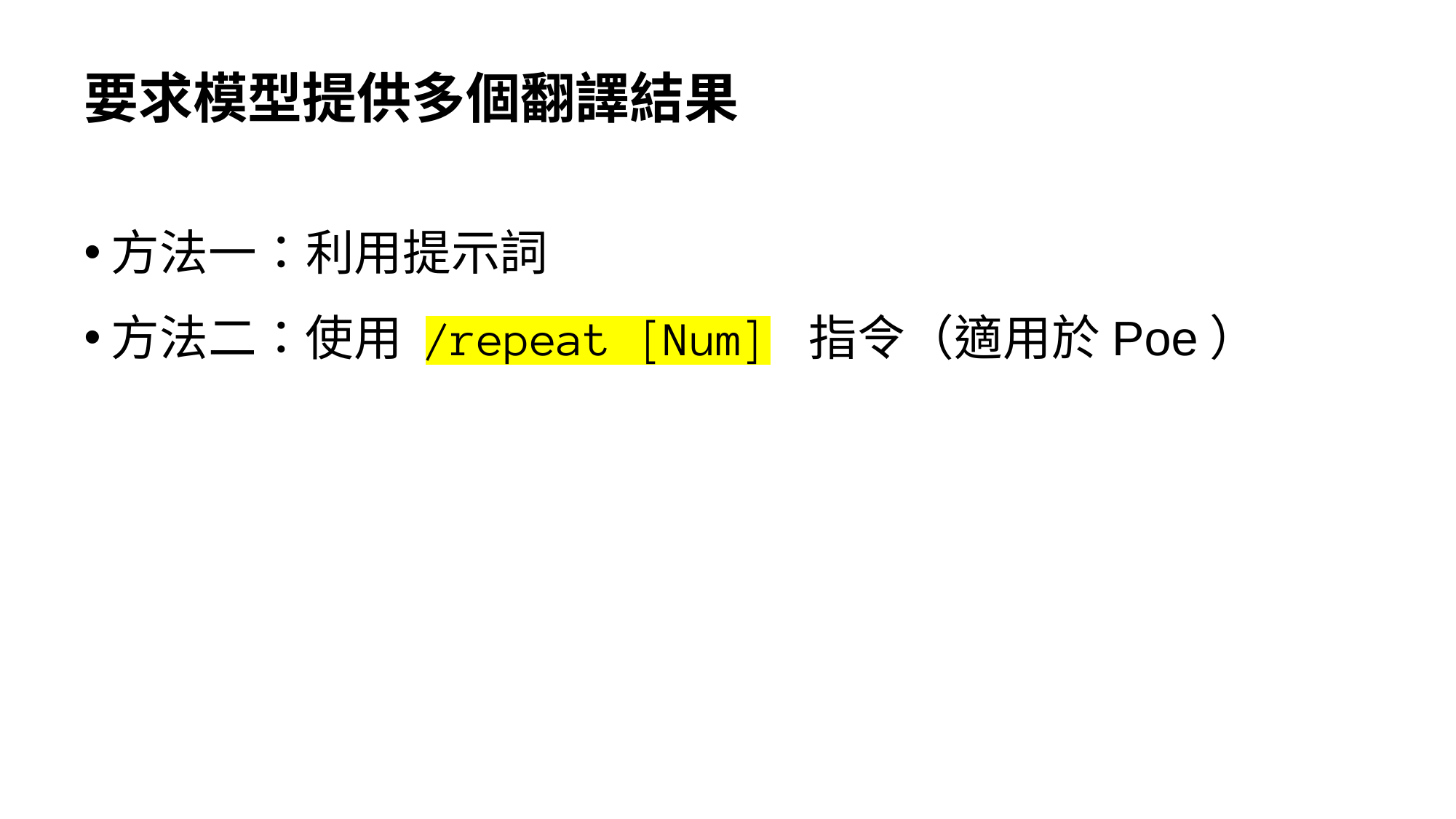

# 要求模型提供多個翻譯結果
方法一：利用提示詞
方法二：使用 /repeat [Num] 指令（適用於Poe）